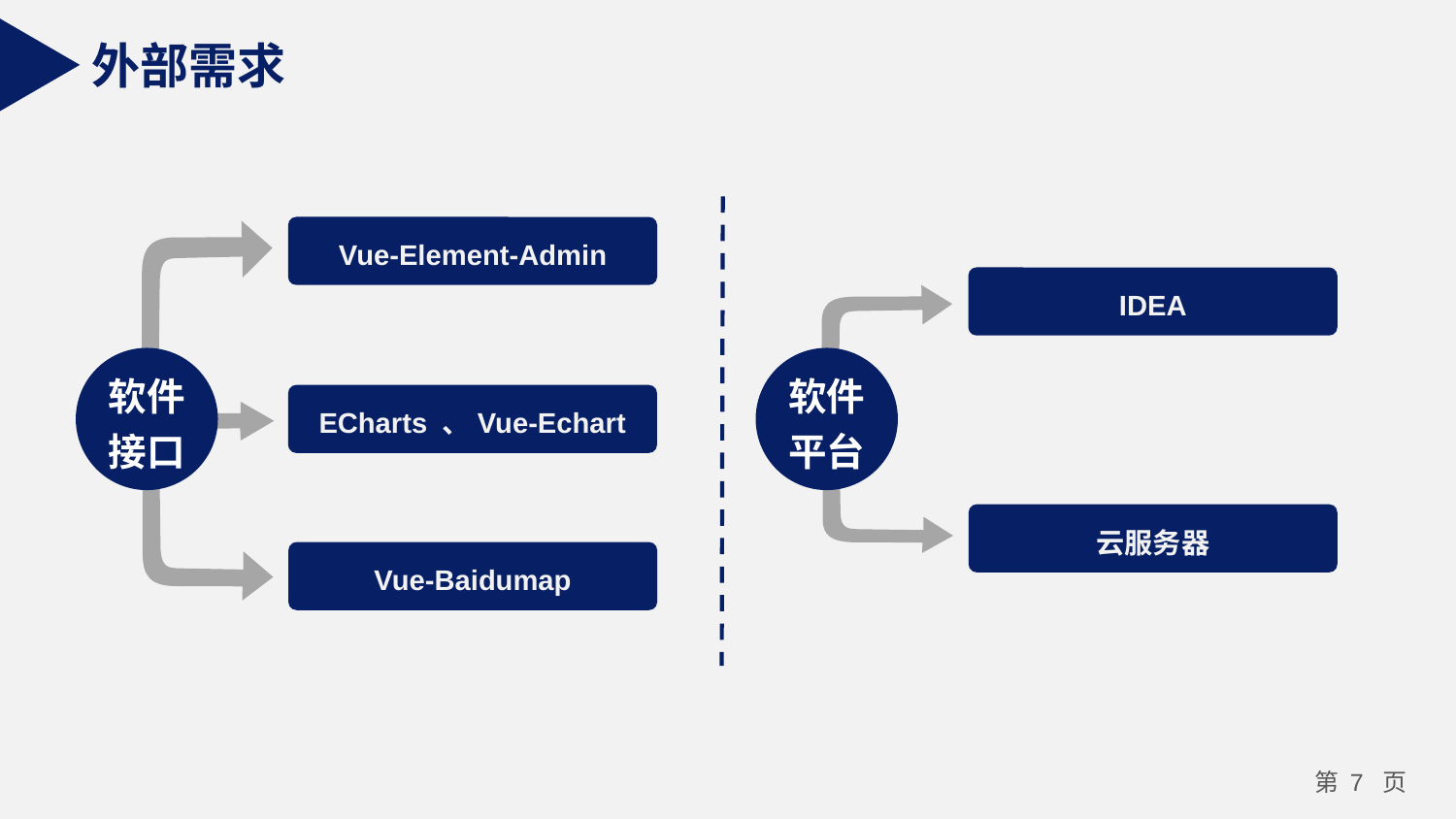

外部需求
Vue-Element-Admin

IDEA

软件接口
软件平台
ECharts 、Vue-Echart

云服务器
Vue-Baidumap